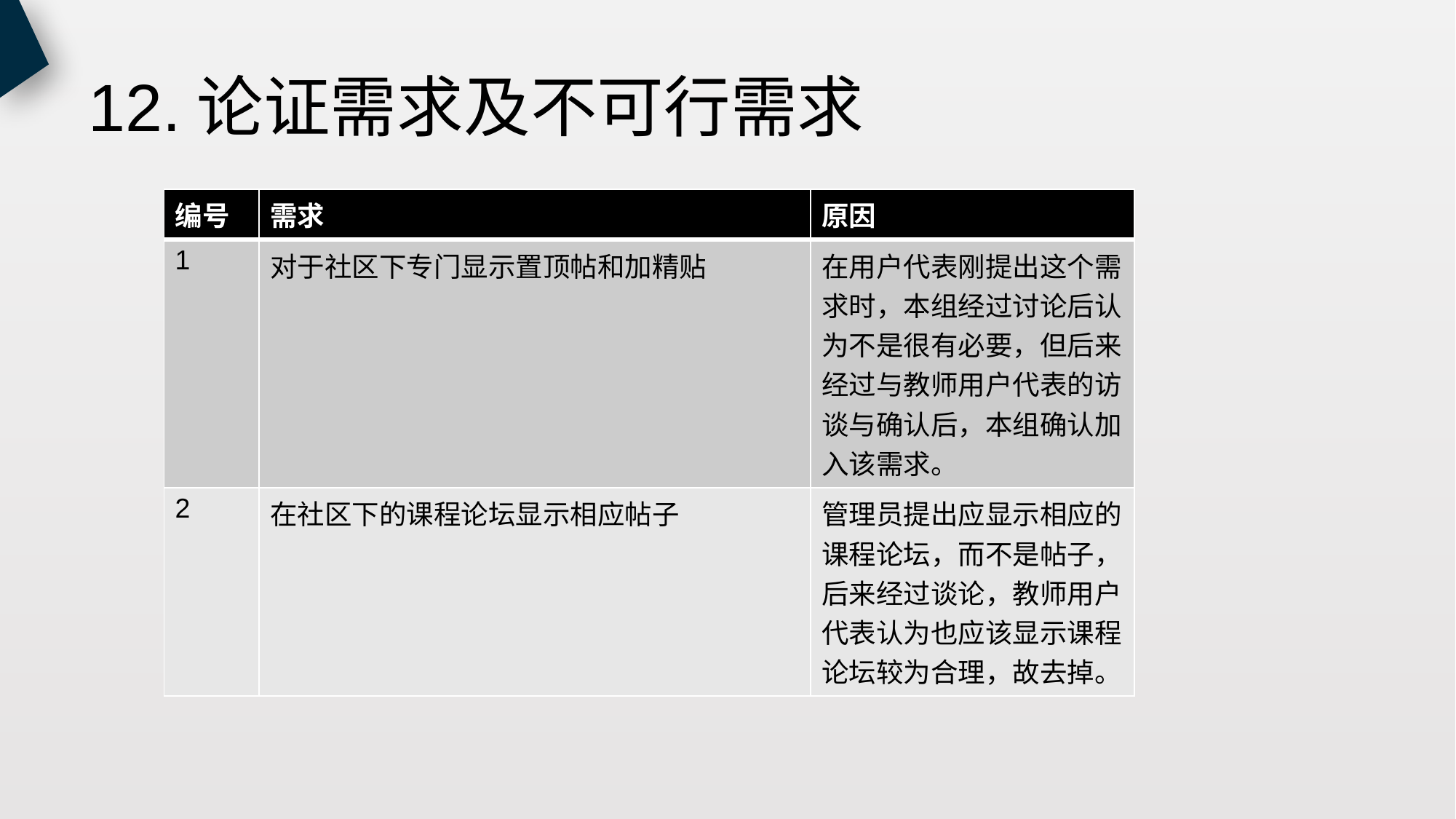

# 12.论证需求及不可行需求
| 编号 | 需求 | 原因 |
| --- | --- | --- |
| 1 | 对于社区下专门显示置顶帖和加精贴 | 在用户代表刚提出这个需求时，本组经过讨论后认为不是很有必要，但后来经过与教师用户代表的访谈与确认后，本组确认加入该需求。 |
| 2 | 在社区下的课程论坛显示相应帖子 | 管理员提出应显示相应的课程论坛，而不是帖子，后来经过谈论，教师用户代表认为也应该显示课程论坛较为合理，故去掉。 |